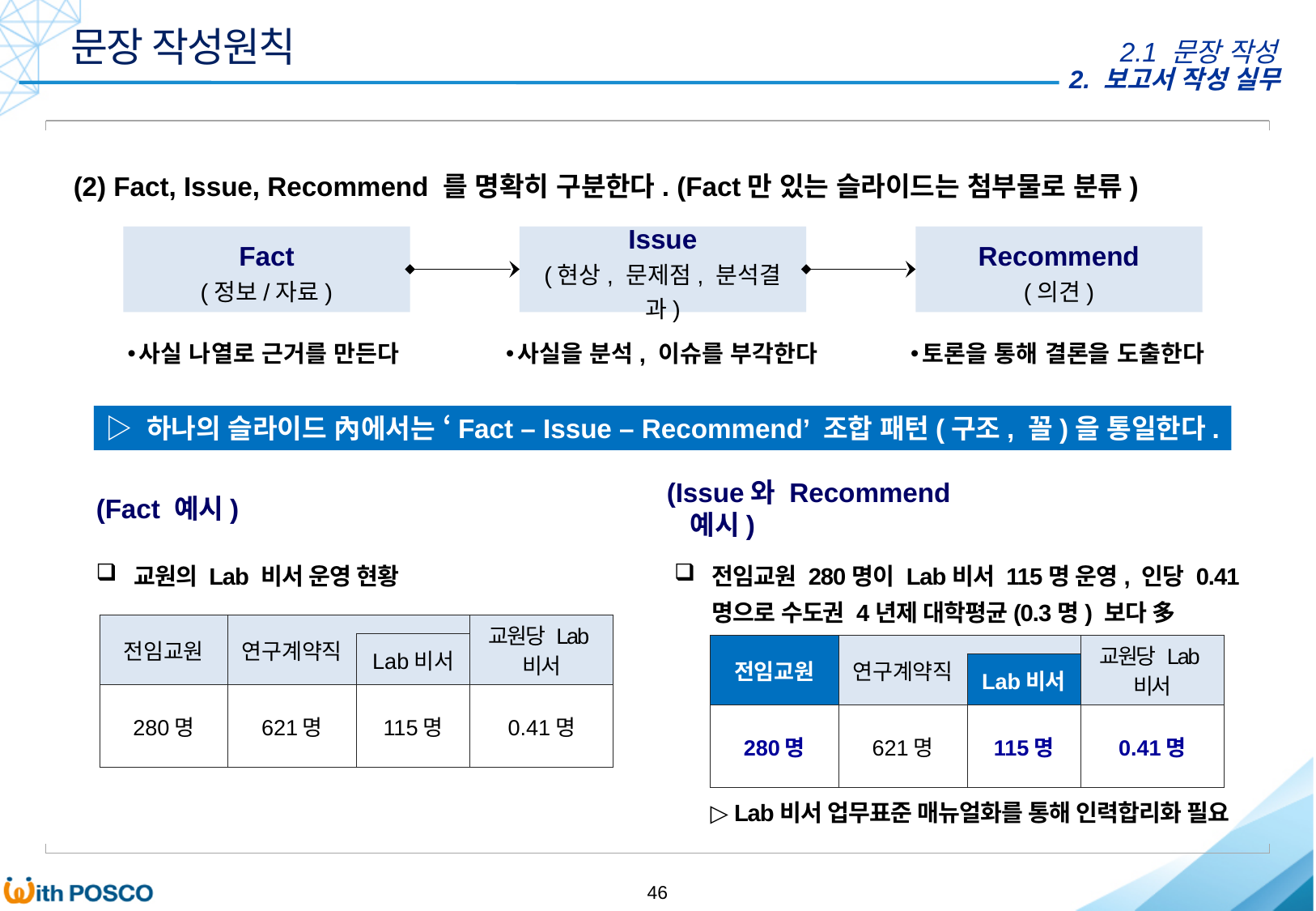

문장 작성원칙
2.1 문장 작성
(2) Fact, Issue, Recommend 를 명확히 구분한다. (Fact만 있는 슬라이드는 첨부물로 분류)
Fact
(정보/자료)
Issue
(현상, 문제점, 분석결과)
Recommend
(의견)
사실 나열로 근거를 만든다
사실을 분석, 이슈를 부각한다
토론을 통해 결론을 도출한다
▷ 하나의 슬라이드 內에서는 ‘Fact – Issue – Recommend’ 조합 패턴(구조, 꼴)을 통일한다.
(Fact 예시)
(Issue와 Recommend 예시)
교원의 Lab 비서 운영 현황
전임교원 280명이 Lab비서 115명 운영, 인당 0.41명으로 수도권 4년제 대학평균(0.3명) 보다 多
| 전임교원 | 연구계약직 |  | 교원당 Lab비서 |
| --- | --- | --- | --- |
|  |  | Lab비서 |  |
| 280명 | 621명 | 115명 | 0.41명 |
| 전임교원 | 연구계약직 |  | 교원당 Lab비서 |
| --- | --- | --- | --- |
|  |  | Lab비서 |  |
| 280명 | 621명 | 115명 | 0.41명 |
▷ Lab비서 업무표준 매뉴얼화를 통해 인력합리화 필요